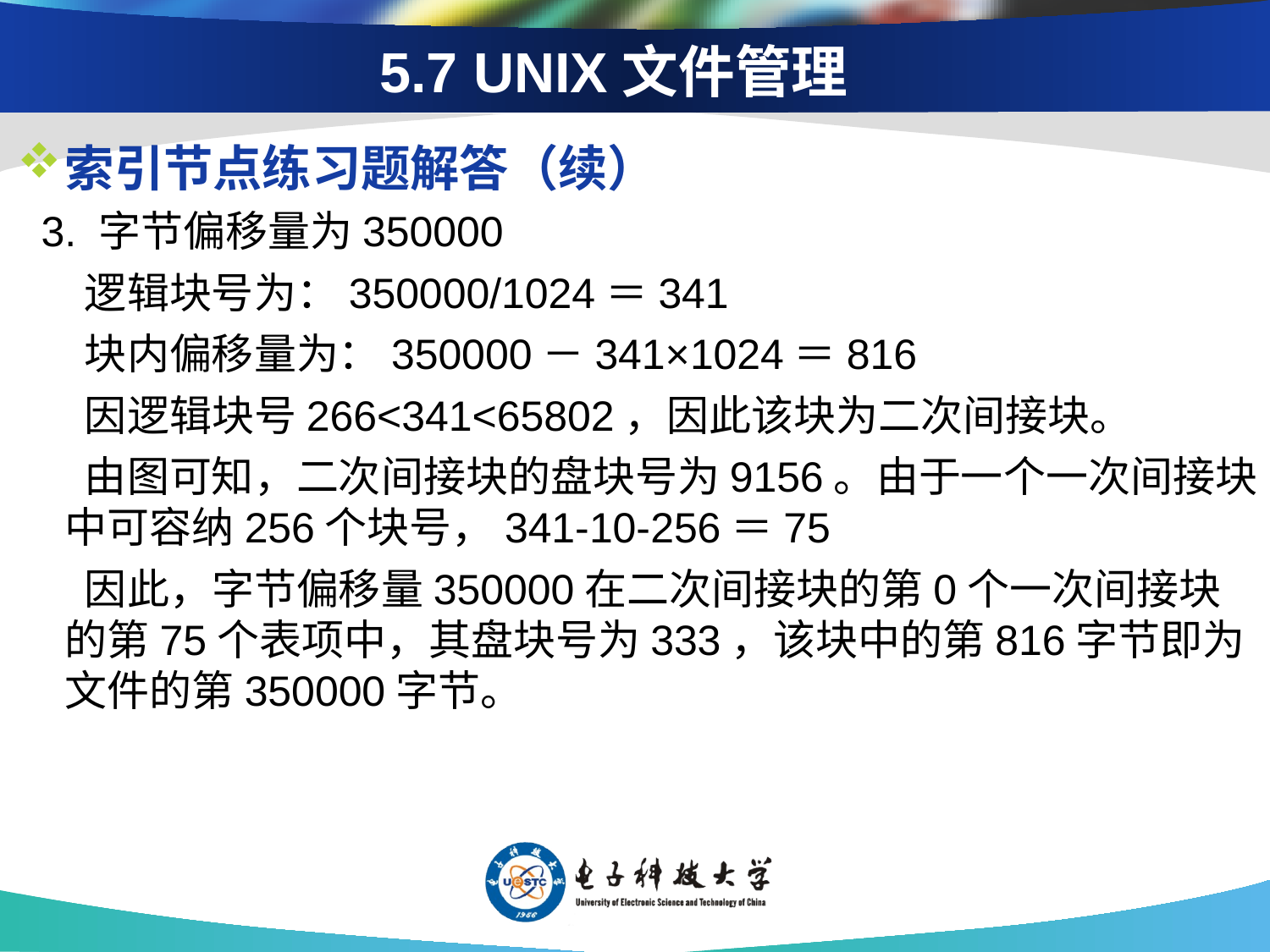

5.7 UNIX文件管理
索引节点练习题解答（续）
  3. 字节偏移量为350000
      逻辑块号为：350000/1024＝341
      块内偏移量为：350000－341×1024＝816
      因逻辑块号266<341<65802，因此该块为二次间接块。
      由图可知，二次间接块的盘块号为9156。由于一个一次间接块中可容纳256个块号，341-10-256＝75
      因此，字节偏移量350000在二次间接块的第0个一次间接块的第75个表项中，其盘块号为333，该块中的第816字节即为文件的第350000字节。